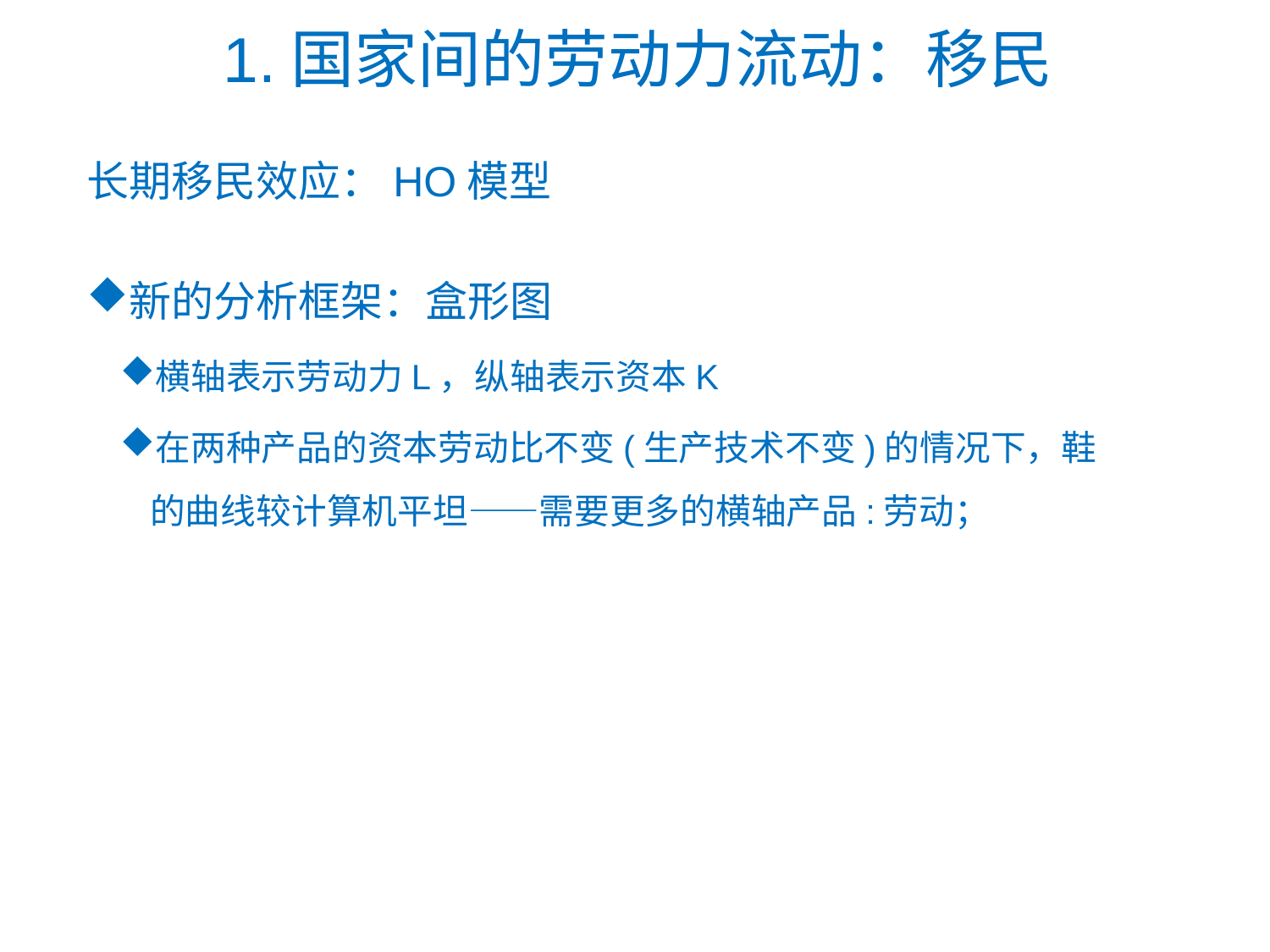

# 1.国家间的劳动力流动：移民
长期移民效应：HO模型
新的分析框架：盒形图
横轴表示劳动力L，纵轴表示资本K
在两种产品的资本劳动比不变(生产技术不变)的情况下，鞋的曲线较计算机平坦——需要更多的横轴产品:劳动；